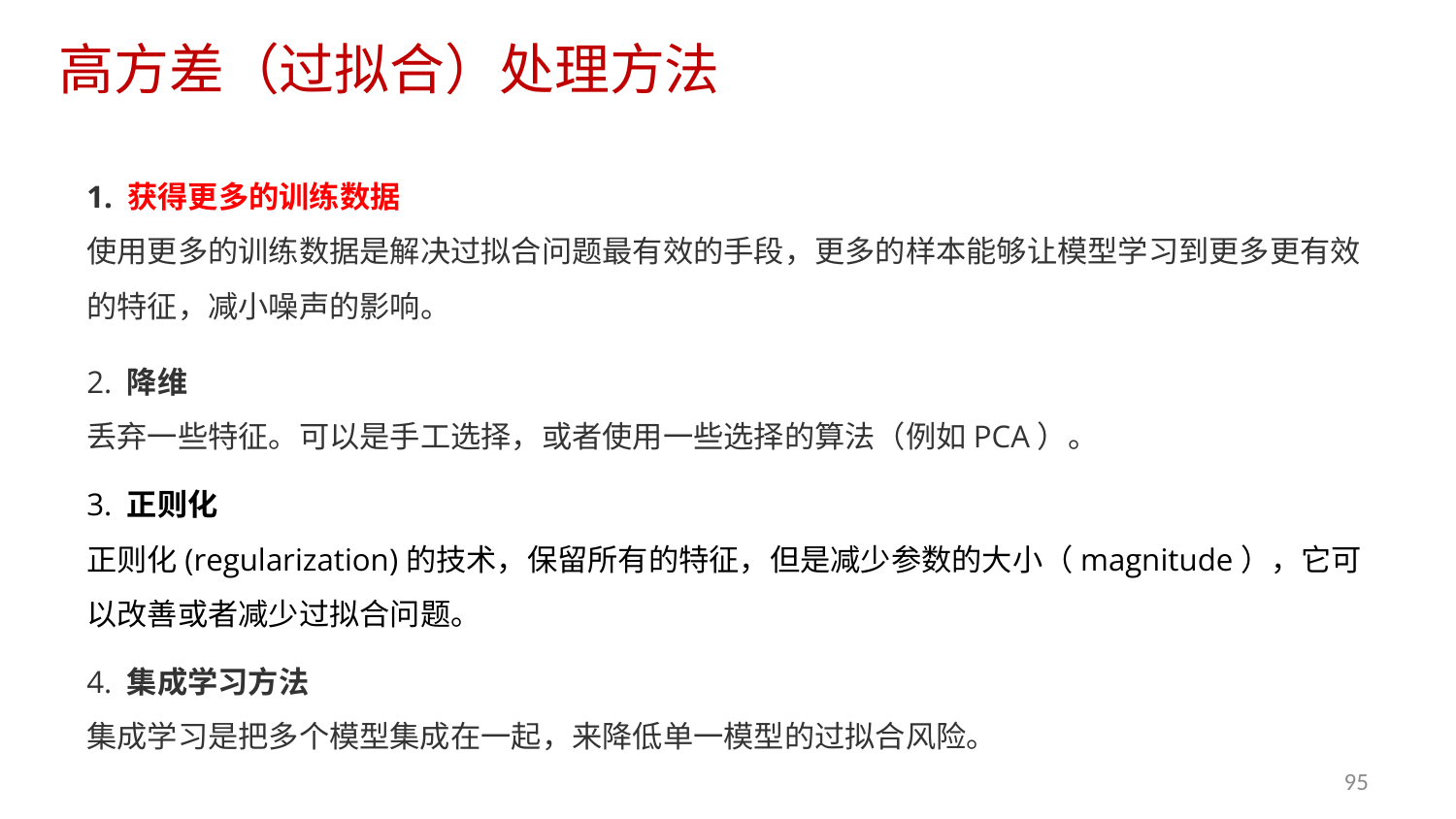

# 高方差（过拟合）处理方法
1. 获得更多的训练数据
使用更多的训练数据是解决过拟合问题最有效的手段，更多的样本能够让模型学习到更多更有效的特征，减小噪声的影响。

2. 降维
丢弃一些特征。可以是手工选择，或者使用一些选择的算法（例如PCA）。

3. 正则化
正则化(regularization)的技术，保留所有的特征，但是减少参数的大小（magnitude），它可以改善或者减少过拟合问题。

4. 集成学习方法
集成学习是把多个模型集成在一起，来降低单一模型的过拟合风险。

95